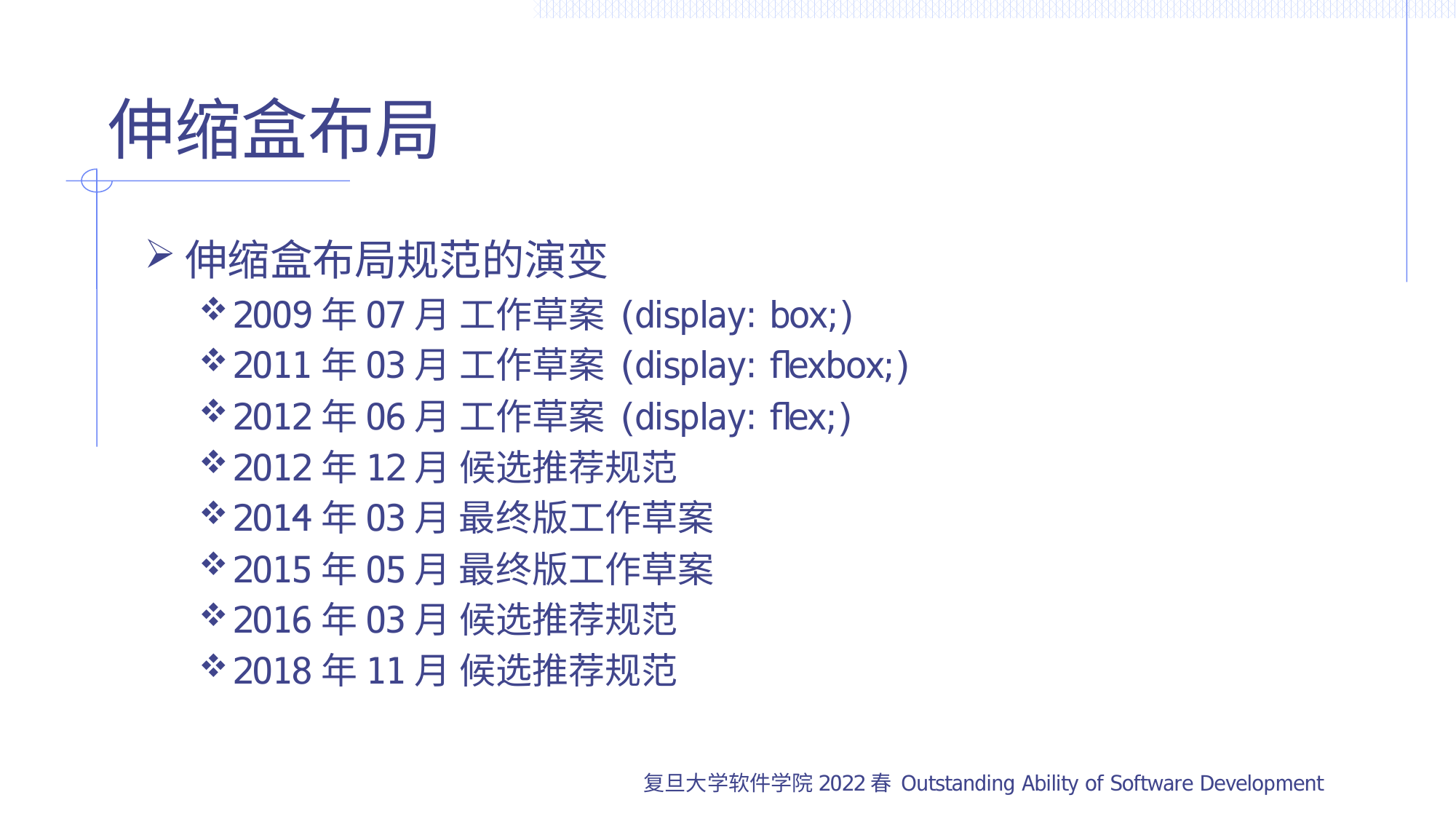

# 伸缩盒布局
伸缩盒布局规范的演变
2009年07月 工作草案 (display: box;)
2011年03月 工作草案 (display: flexbox;)
2012年06月 工作草案 (display: flex;)
2012年12月 候选推荐规范
2014年03月 最终版工作草案
2015年05月 最终版工作草案
2016年03月 候选推荐规范
2018年11月 候选推荐规范